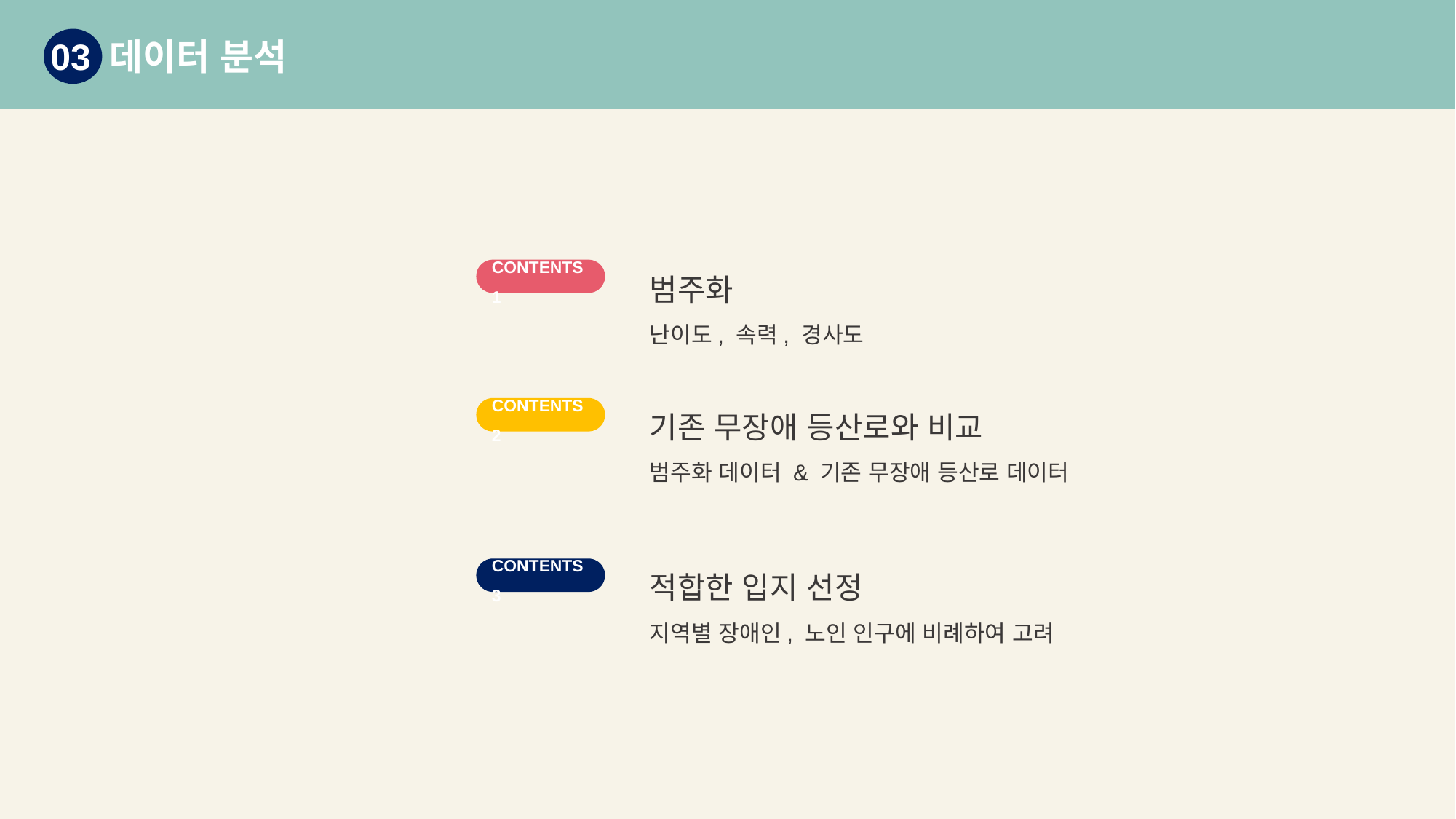

03 데이터 분석

범주화
난이도, 속력, 경사도
CONTENTS 1
기존 무장애 등산로와 비교
범주화 데이터 & 기존 무장애 등산로 데이터
CONTENTS 2
적합한 입지 선정
지역별 장애인, 노인 인구에 비례하여 고려
CONTENTS 3